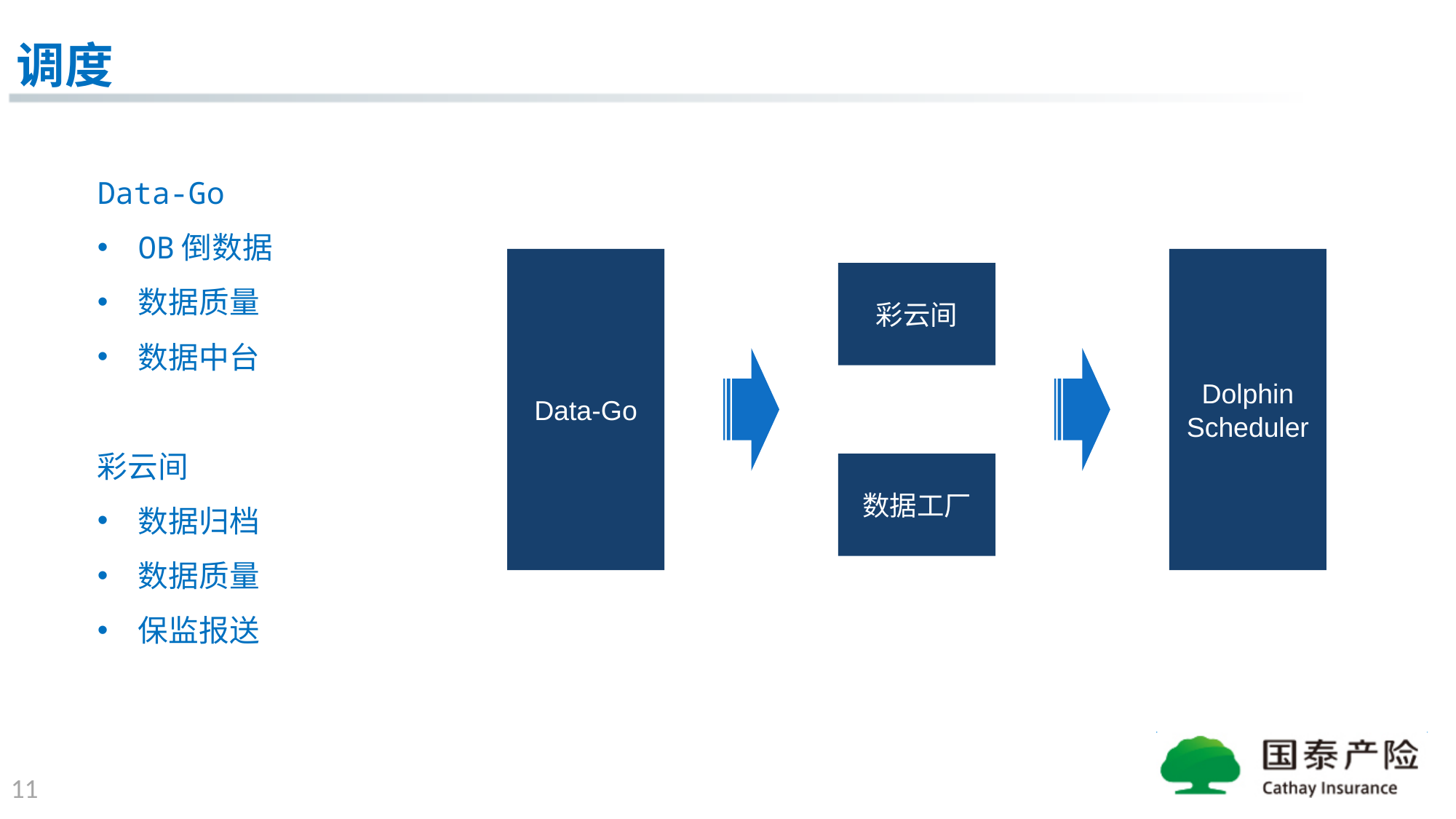

调度

Data-Go
OB倒数据
数据质量
数据中台

彩云间
数据归档
数据质量
保监报送
Data-Go
Dolphin
Scheduler
彩云间

数据工厂
11